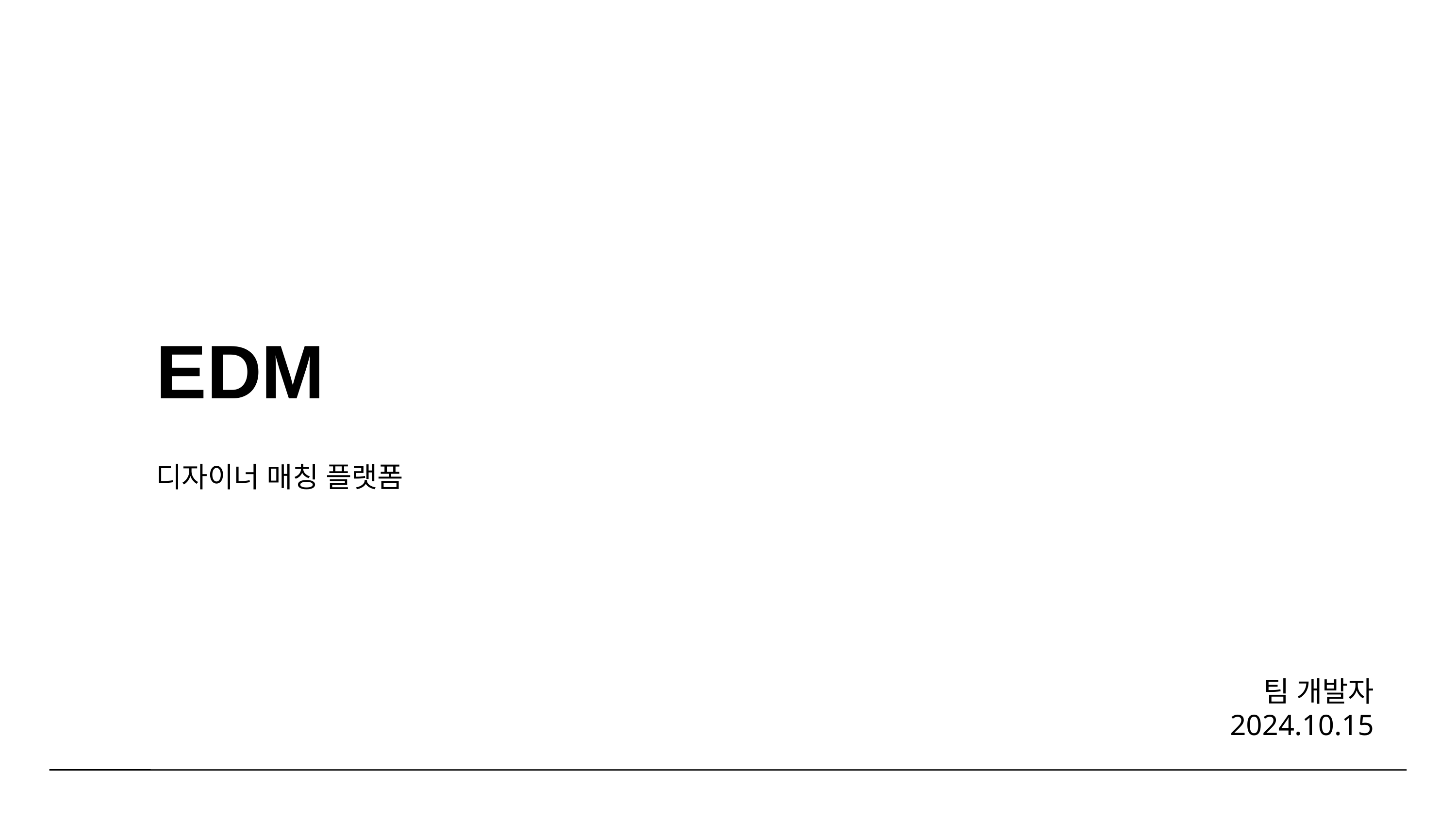

EDM
디자이너 매칭 플랫폼
팀 개발자
2024.10.15